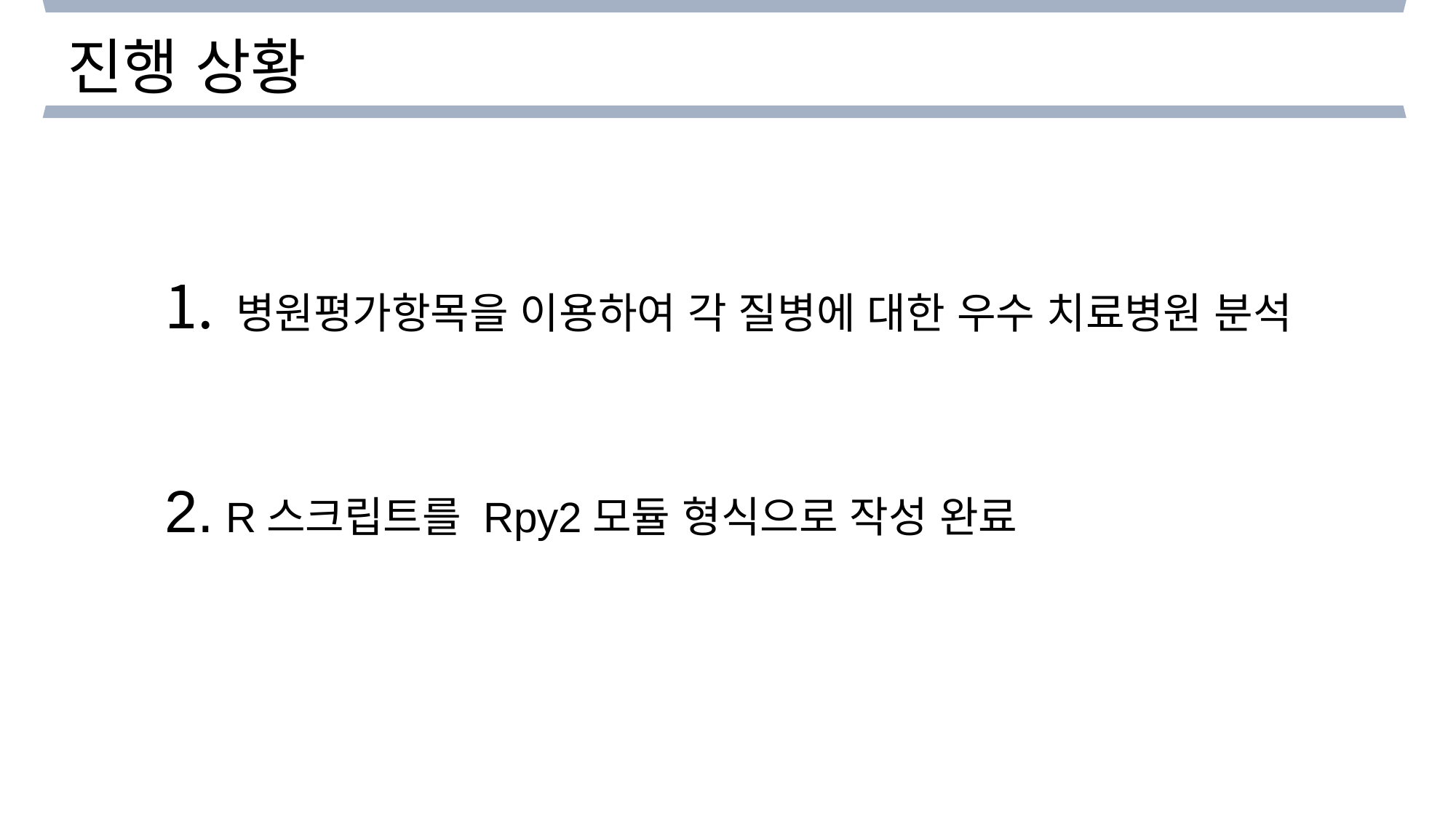

진행 상황

 병원평가항목을 이용하여 각 질병에 대한 우수 치료병원 분석

 R스크립트를 Rpy2모듈 형식으로 작성 완료